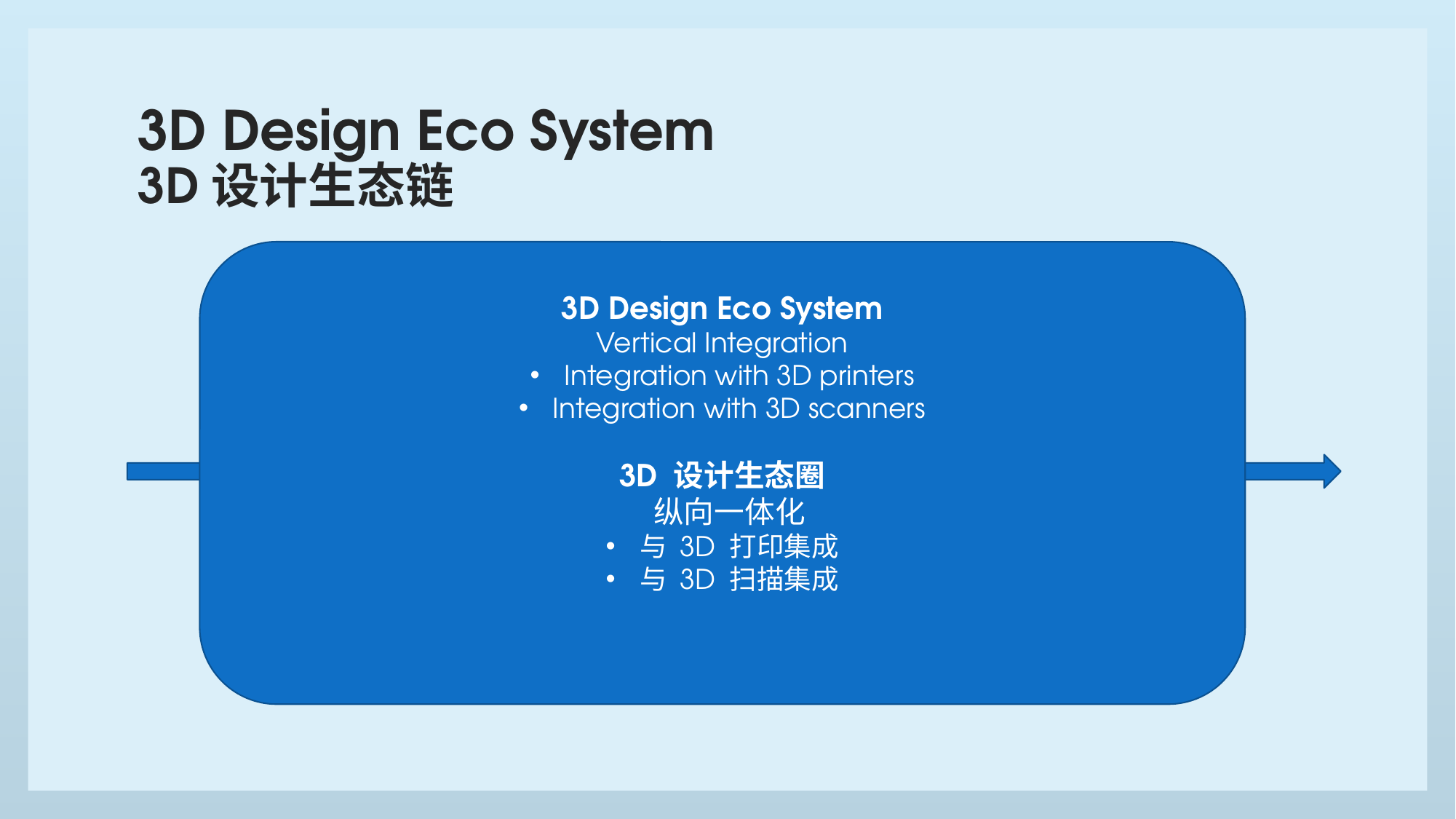

# 3D Design Eco System 3D设计生态链

3D Design Eco System
Vertical Integration
Integration with 3D printers
Integration with 3D scanners

3D 设计生态圈
 纵向一体化
与 3D 打印集成
与 3D 扫描集成

3D Model Editing
3D 模型编辑
3D Model Slicing
3D 模型处理
3D Model Making
3D 模型建造
3D Model Capture
3D 模型捕捉